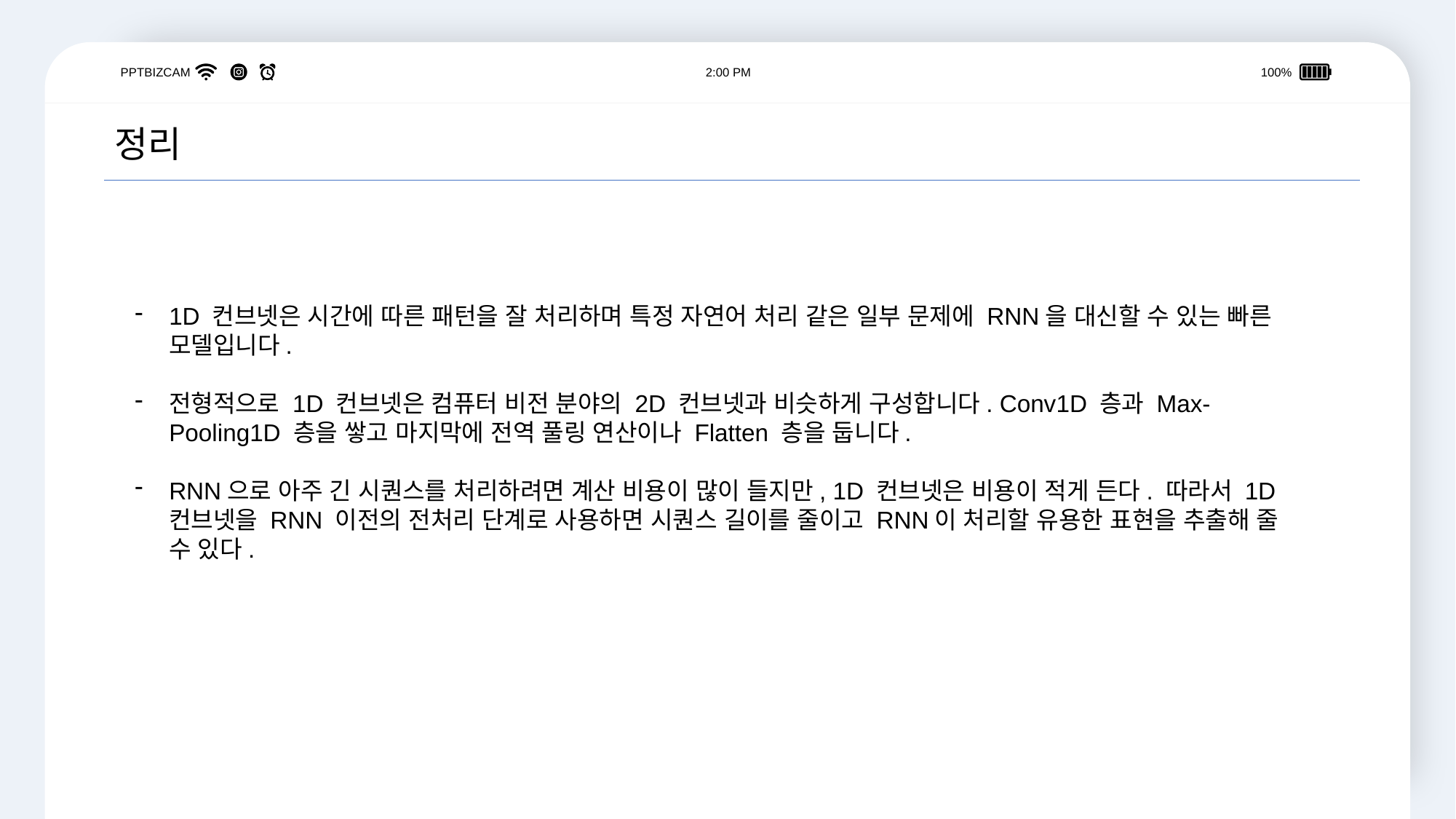

PPTBIZCAM
2:00 PM
100%

정리
1D 컨브넷은 시간에 따른 패턴을 잘 처리하며 특정 자연어 처리 같은 일부 문제에 RNN을 대신할 수 있는 빠른 모델입니다.

전형적으로 1D 컨브넷은 컴퓨터 비전 분야의 2D 컨브넷과 비슷하게 구성합니다. Conv1D 층과 Max-Pooling1D 층을 쌓고 마지막에 전역 풀링 연산이나 Flatten 층을 둡니다.

RNN으로 아주 긴 시퀀스를 처리하려면 계산 비용이 많이 들지만, 1D 컨브넷은 비용이 적게 든다. 따라서 1D 컨브넷을 RNN 이전의 전처리 단계로 사용하면 시퀀스 길이를 줄이고 RNN이 처리할 유용한 표현을 추출해 줄 수 있다.